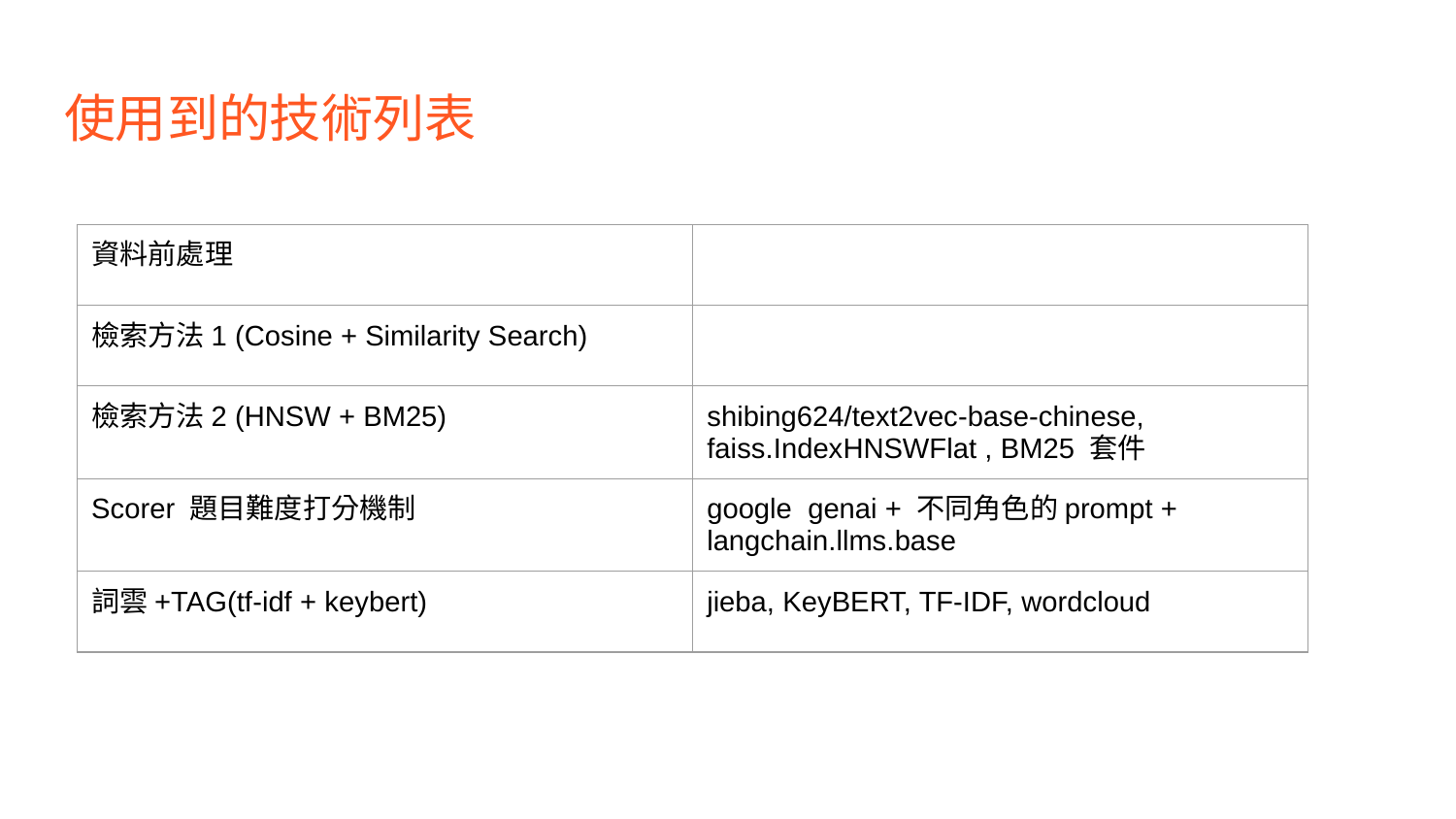

# 使用到的技術列表
| 資料前處理 |  |
| --- | --- |
| 檢索方法1 (Cosine + Similarity Search) |  |
| 檢索方法2 (HNSW + BM25) | shibing624/text2vec-base-chinese, faiss.IndexHNSWFlat , BM25 套件 |
| Scorer 題目難度打分機制 | google genai + 不同角色的prompt + langchain.llms.base |
| 詞雲+TAG(tf-idf + keybert) | jieba, KeyBERT, TF-IDF, wordcloud |